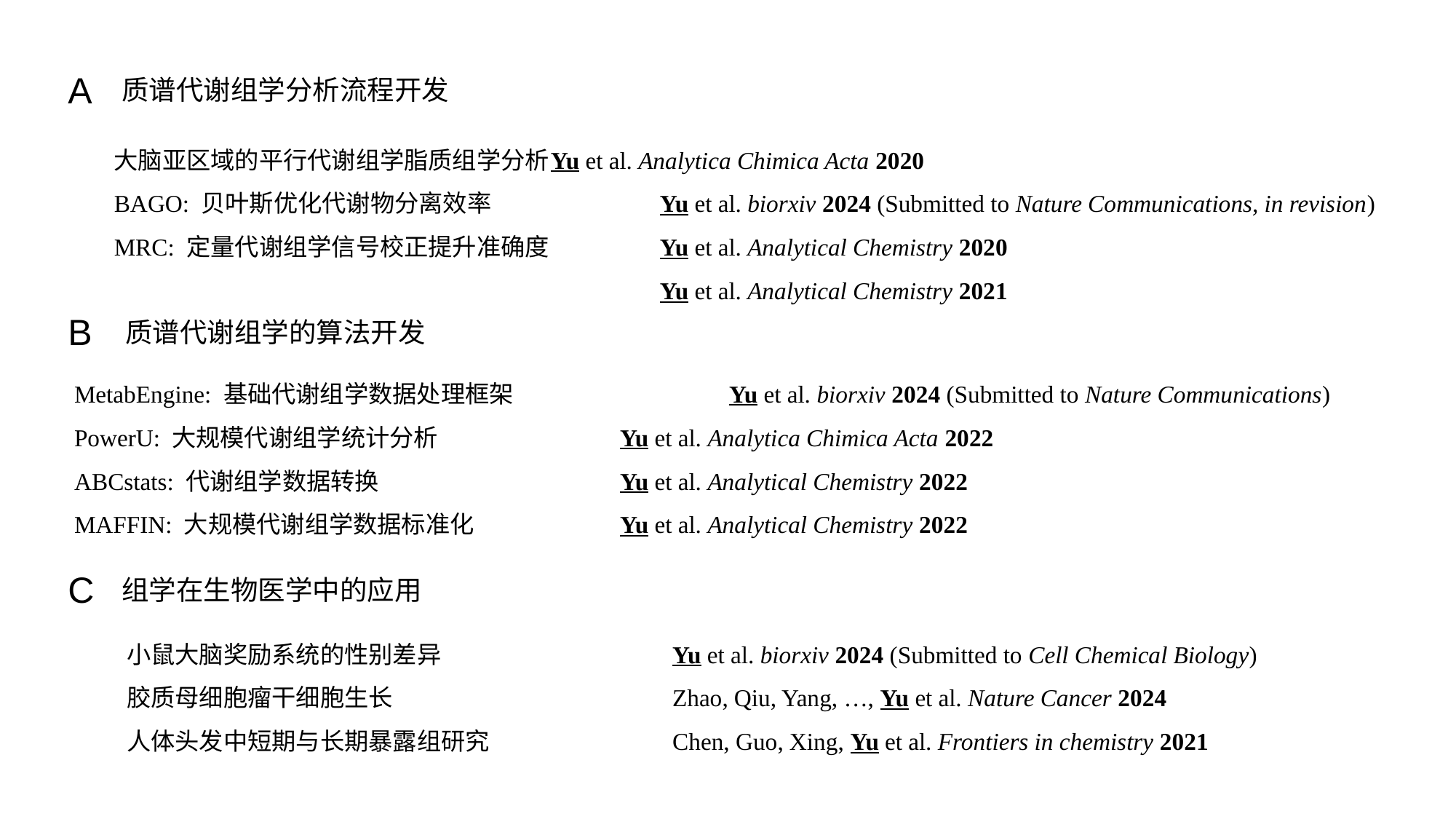

A
质谱代谢组学分析流程开发
大脑亚区域的平行代谢组学脂质组学分析	Yu et al. Analytica Chimica Acta 2020
BAGO: 贝叶斯优化代谢物分离效率		Yu et al. biorxiv 2024 (Submitted to Nature Communications, in revision)
MRC: 定量代谢组学信号校正提升准确度		Yu et al. Analytical Chemistry 2020
					Yu et al. Analytical Chemistry 2021
B
质谱代谢组学的算法开发
MetabEngine: 基础代谢组学数据处理框架		Yu et al. biorxiv 2024 (Submitted to Nature Communications)
PowerU: 大规模代谢组学统计分析		Yu et al. Analytica Chimica Acta 2022
ABCstats: 代谢组学数据转换			Yu et al. Analytical Chemistry 2022
MAFFIN: 大规模代谢组学数据标准化		Yu et al. Analytical Chemistry 2022
C
组学在生物医学中的应用
小鼠大脑奖励系统的性别差异			Yu et al. biorxiv 2024 (Submitted to Cell Chemical Biology)
胶质母细胞瘤干细胞生长			Zhao, Qiu, Yang, …, Yu et al. Nature Cancer 2024
人体头发中短期与长期暴露组研究		Chen, Guo, Xing, Yu et al. Frontiers in chemistry 2021